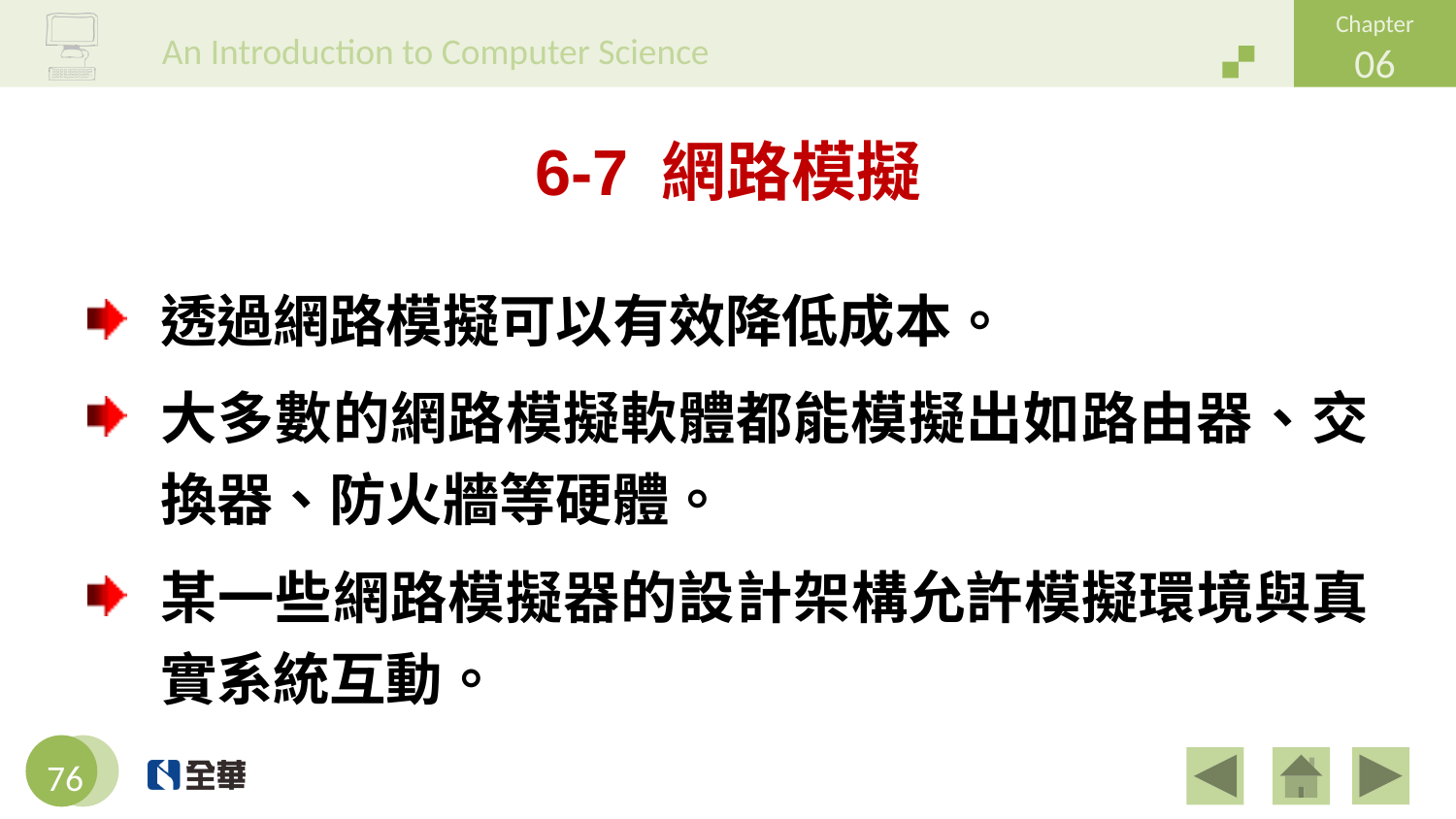

# 6-7 網路模擬
透過網路模擬可以有效降低成本。
大多數的網路模擬軟體都能模擬出如路由器、交換器、防火牆等硬體。
某一些網路模擬器的設計架構允許模擬環境與真實系統互動。